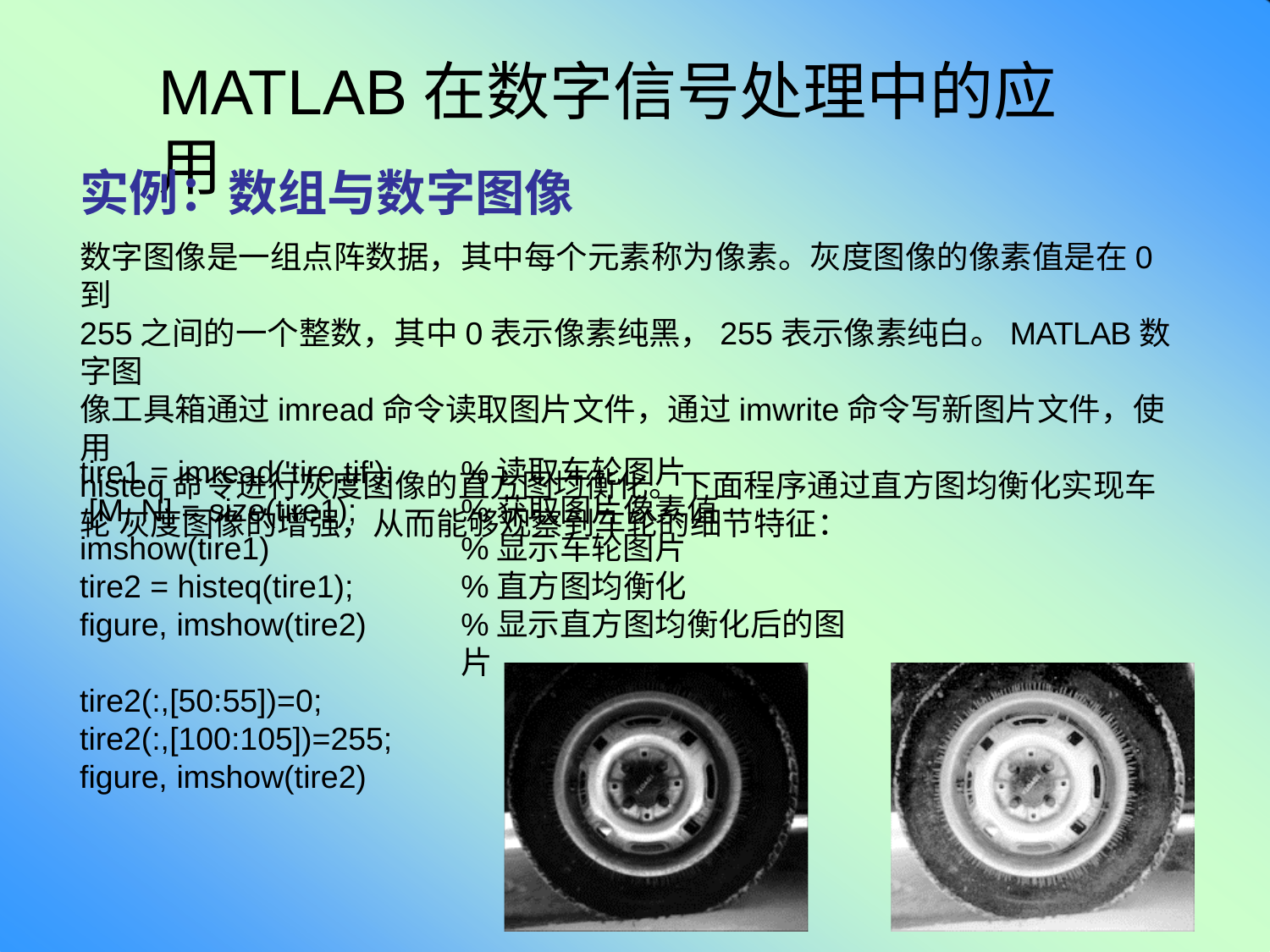

# MATLAB在数字信号处理中的应用
实例：数组与数字图像
数字图像是一组点阵数据，其中每个元素称为像素。灰度图像的像素值是在0到
255之间的一个整数，其中0表示像素纯黑，255表示像素纯白。MATLAB数字图
像工具箱通过imread命令读取图片文件，通过imwrite命令写新图片文件，使用
histeq命令进行灰度图像的直方图均衡化。下面程序通过直方图均衡化实现车轮 灰度图像的增强，从而能够观察到车轮的细节特征：
tire1 = imread('tire.tif');  [M, N] = size(tire1);  imshow(tire1)
tire2 = histeq(tire1);  figure, imshow(tire2)
%读取车轮图片
%获取图片像素值
%显示车轮图片
%直方图均衡化
%显示直方图均衡化后的图片

tire2(:,[50:55])=0;
tire2(:,[100:105])=255;
figure, imshow(tire2)